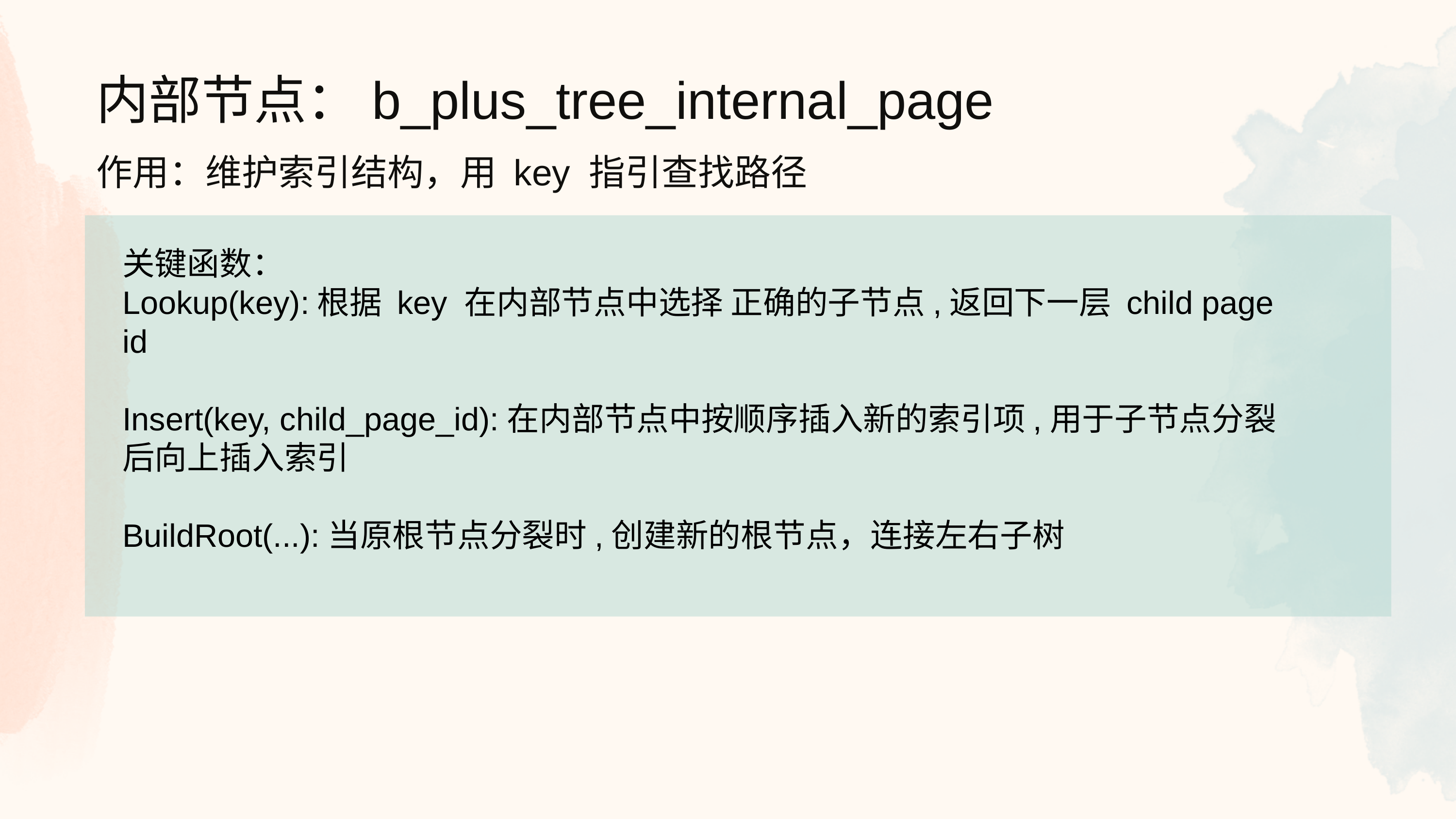

内部节点：b_plus_tree_internal_page
作用：维护索引结构，用 key 指引查找路径

关键函数：
Lookup(key):根据 key 在内部节点中选择 正确的子节点,返回下一层 child page id

Insert(key, child_page_id):在内部节点中按顺序插入新的索引项,用于子节点分裂后向上插入索引

BuildRoot(...):当原根节点分裂时,创建新的根节点，连接左右子树